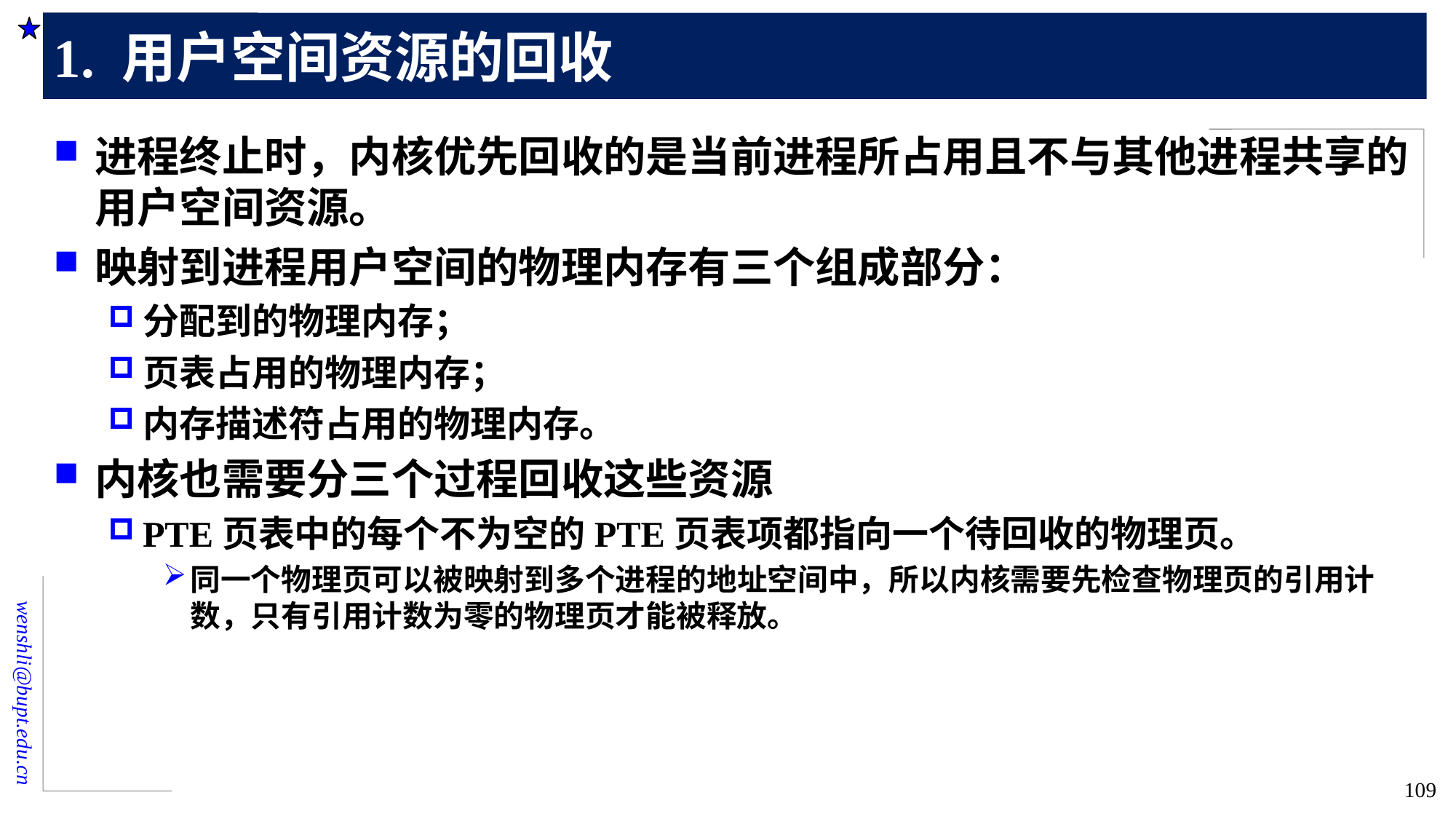

# 1. 用户空间资源的回收
进程终止时，内核优先回收的是当前进程所占用且不与其他进程共享的用户空间资源。
映射到进程用户空间的物理内存有三个组成部分：
分配到的物理内存；
页表占用的物理内存；
内存描述符占用的物理内存。
内核也需要分三个过程回收这些资源
PTE页表中的每个不为空的PTE页表项都指向一个待回收的物理页。
同一个物理页可以被映射到多个进程的地址空间中，所以内核需要先检查物理页的引用计数，只有引用计数为零的物理页才能被释放。
109